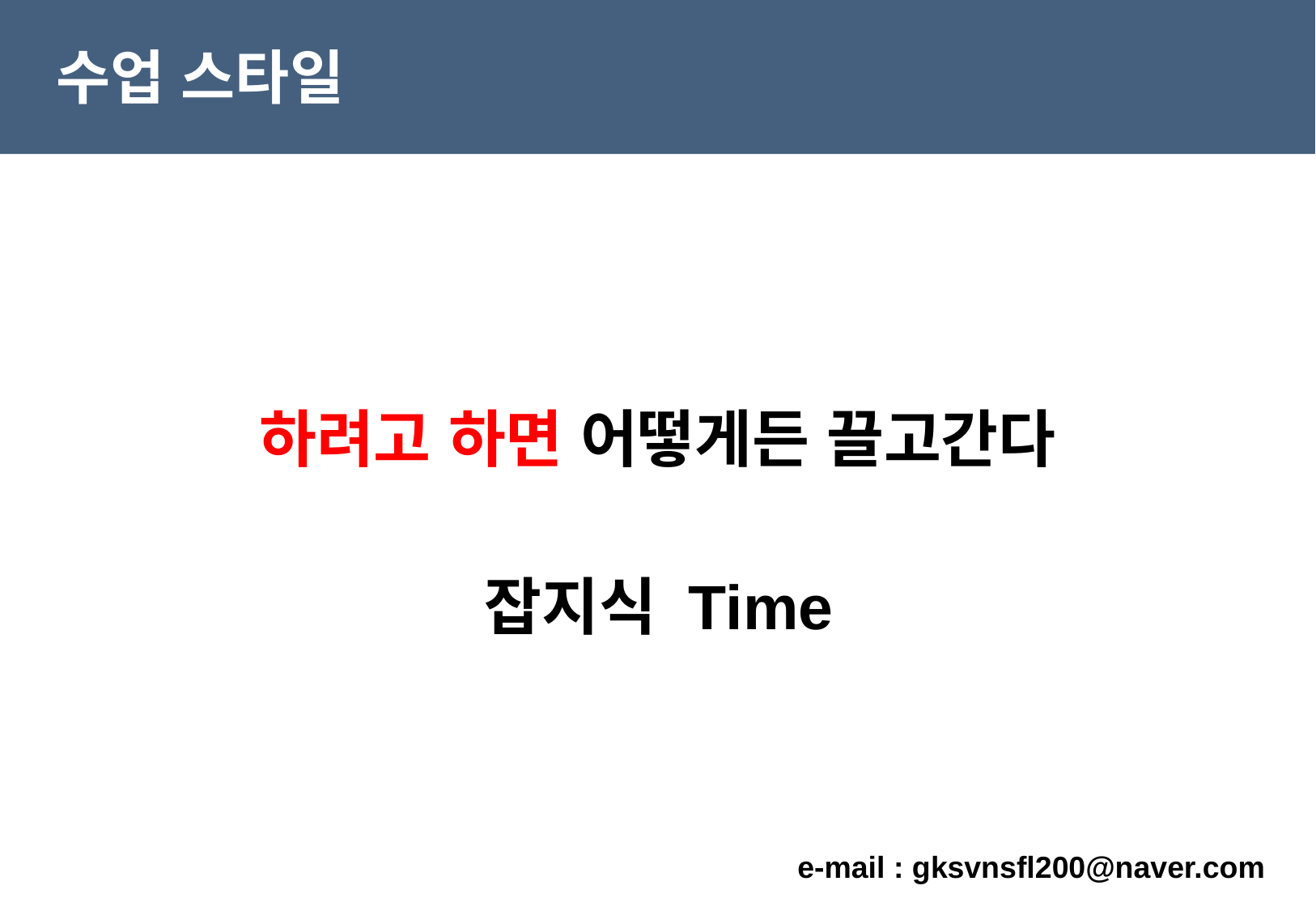

수업 스타일
하려고 하면 어떻게든 끌고간다
잡지식 Time
e-mail : gksvnsfl200@naver.com